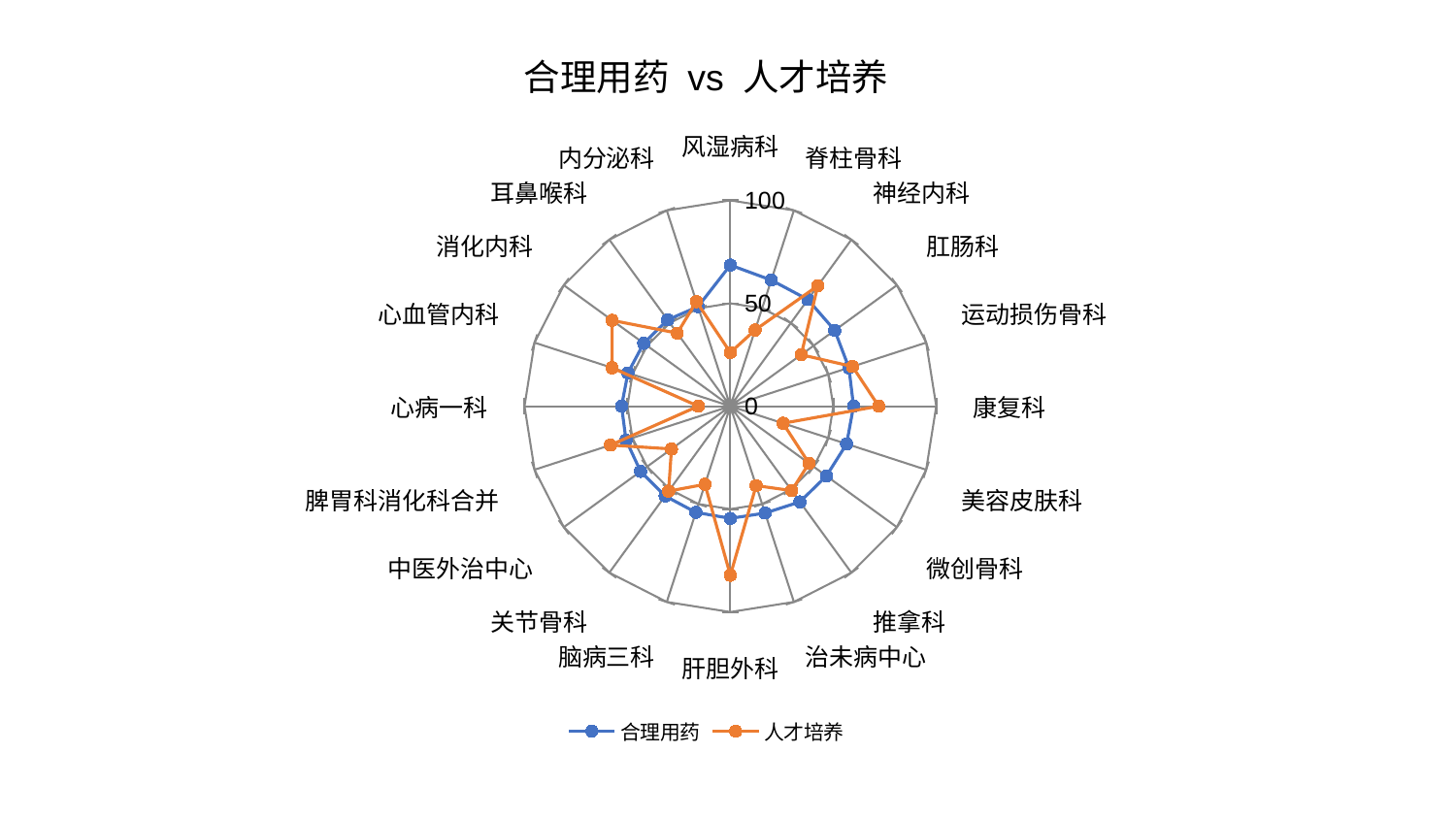

### Chart: 合理用药 vs 人才培养

| Category | 合理用药 | 人才培养 |
|---|---|---|
| 风湿病科 | 68.56611841585116 | 26.073924349328795 |
| 脊柱骨科 | 64.40121555437322 | 38.918369830253646 |
| 神经内科 | 64.0557589975282 | 72.32369853112205 |
| 肛肠科 | 62.67646499039858 | 42.563121566340044 |
| 运动损伤骨科 | 60.54689271389003 | 62.39477709119007 |
| 康复科 | 59.839462402998684 | 72.07304616181051 |
| 美容皮肤科 | 59.37451175604893 | 26.927438364595655 |
| 微创骨科 | 57.68455053026872 | 47.22240309315068 |
| 推拿科 | 57.4746867748339 | 50.70247426771342 |
| 治未病中心 | 54.619974487616815 | 40.57905691654216 |
| 肝胆外科 | 54.53098751308584 | 82.14926414413559 |
| 脑病三科 | 54.267749317618836 | 39.93361875987552 |
| 关节骨科 | 53.9267810553752 | 51.03184780899171 |
| 中医外治中心 | 53.91468054362807 | 35.366283425200926 |
| 脾胃科消化科合并 | 53.2839379020557 | 61.2134012417761 |
| 心病一科 | 52.86037854043051 | 15.598260253494194 |
| 心血管内科 | 52.31037406022029 | 60.425498455976474 |
| 消化内科 | 52.014322737178524 | 70.94508317119376 |
| 耳鼻喉科 | 51.87090847671083 | 43.90241372481777 |
| 内分泌科 | 50.858312911732824 | 53.42054597707272 |
57